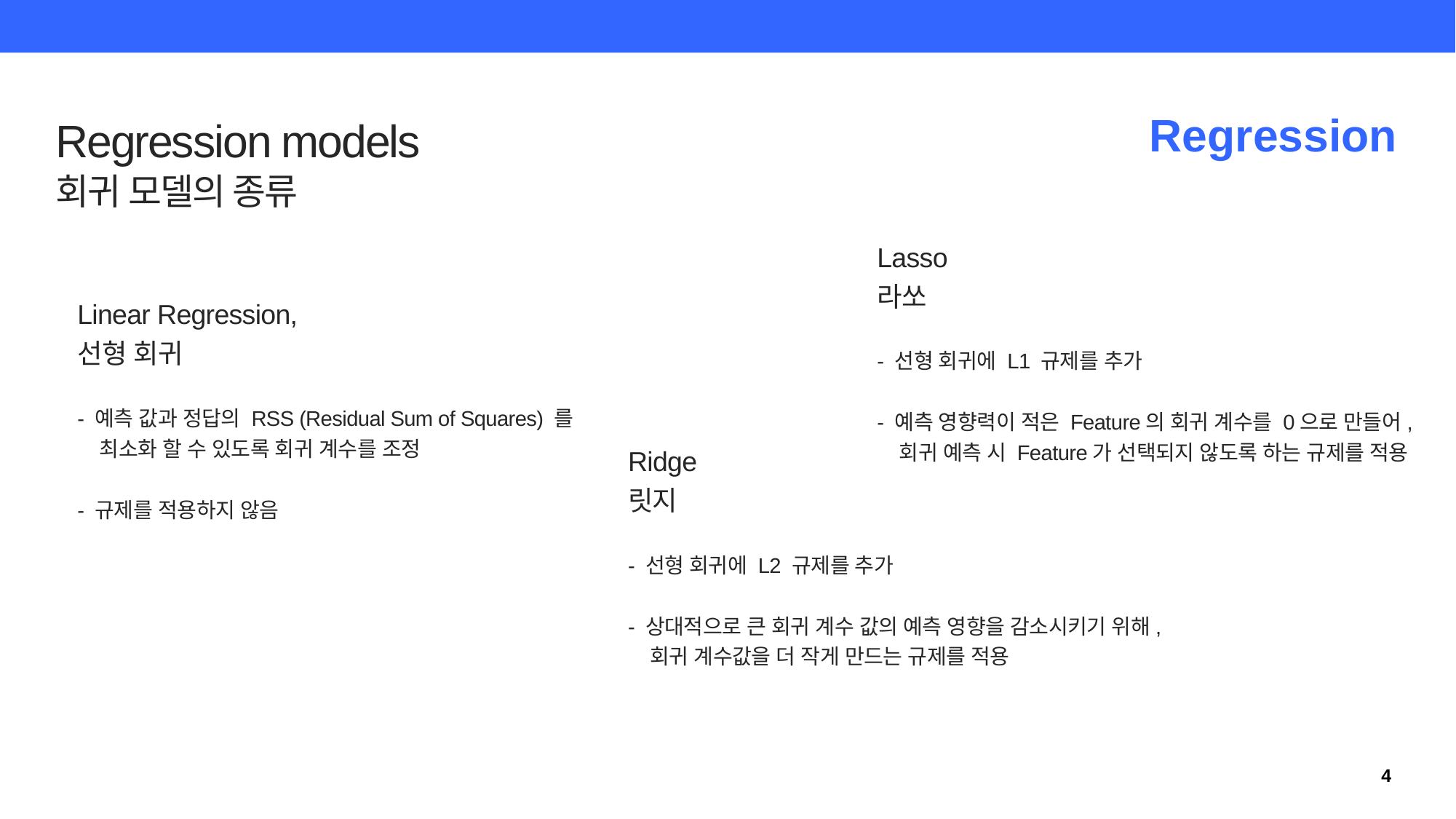

Regression
Regression models
회귀 모델의 종류
Lasso
라쏘

- 선형 회귀에 L1 규제를 추가

- 예측 영향력이 적은 Feature의 회귀 계수를 0으로 만들어,
   회귀 예측 시 Feature가 선택되지 않도록 하는 규제를 적용
Linear Regression,
선형 회귀

- 예측 값과 정답의 RSS (Residual Sum of Squares) 를
   최소화 할 수 있도록 회귀 계수를 조정
- 규제를 적용하지 않음
Ridge
릿지

- 선형 회귀에 L2 규제를 추가

- 상대적으로 큰 회귀 계수 값의 예측 영향을 감소시키기 위해,
   회귀 계수값을 더 작게 만드는 규제를 적용
4